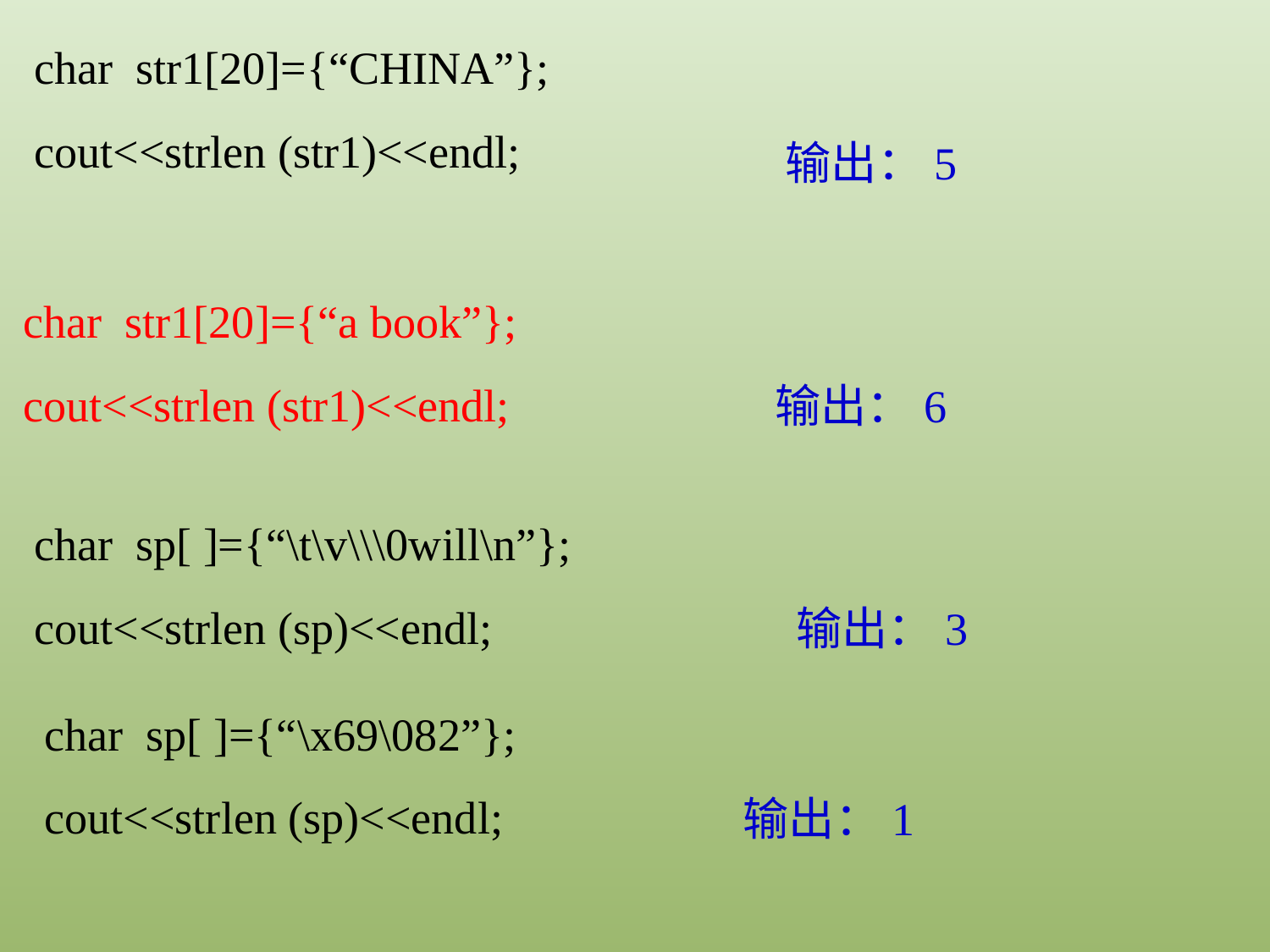

char  str1[20]={“CHINA”};
cout<<strlen (str1)<<endl;
输出：5
char  str1[20]={“a book”};
cout<<strlen (str1)<<endl;
输出：6
char  sp[ ]={“\t\v\\\0will\n”};
cout<<strlen (sp)<<endl;
输出：3
char  sp[ ]={“\x69\082”};
cout<<strlen (sp)<<endl;
输出：1
361